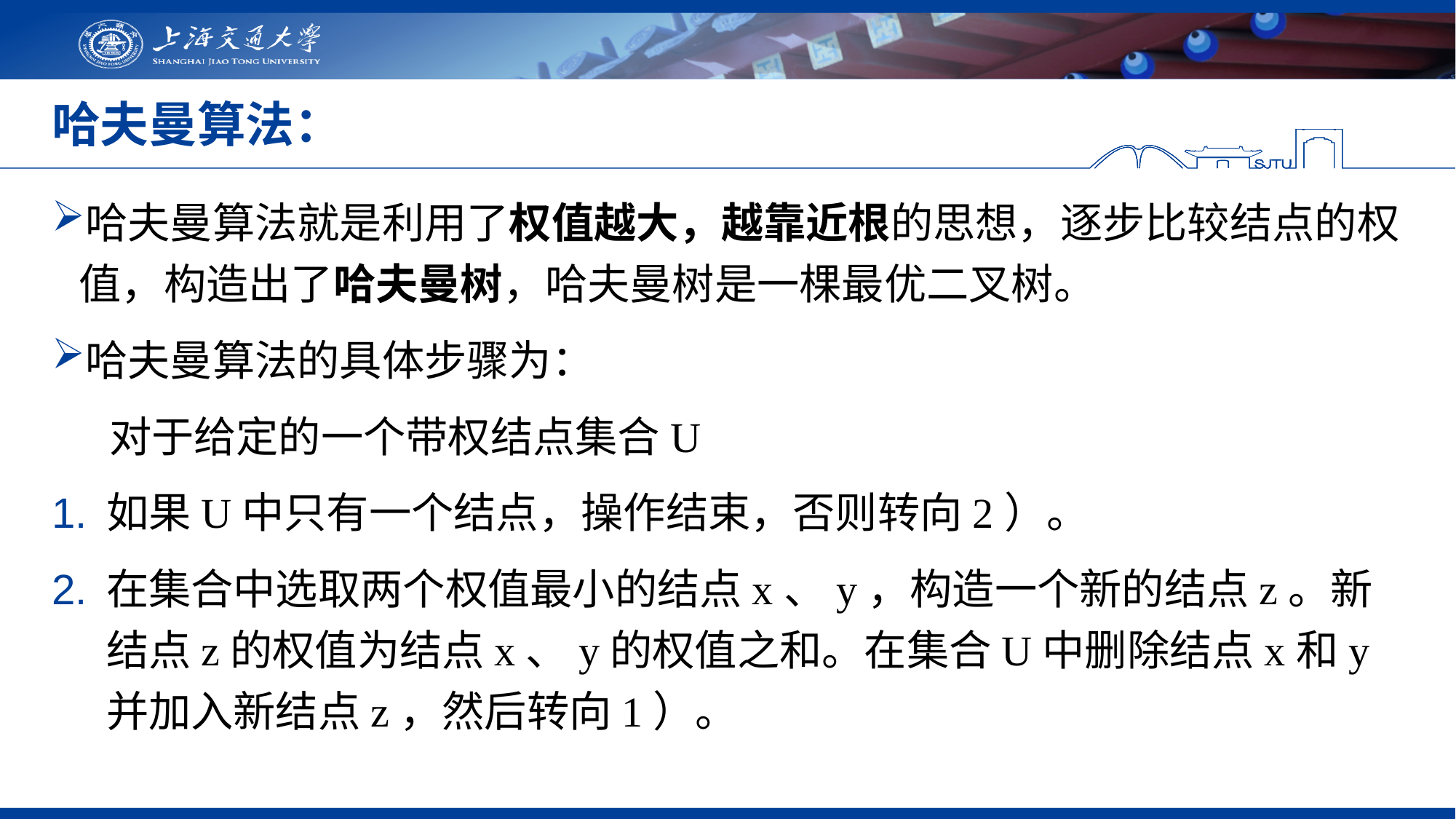

# 哈夫曼算法：
哈夫曼算法就是利用了权值越大，越靠近根的思想，逐步比较结点的权值，构造出了哈夫曼树，哈夫曼树是一棵最优二叉树。
哈夫曼算法的具体步骤为：
     对于给定的一个带权结点集合U
如果U中只有一个结点，操作结束，否则转向2）。
在集合中选取两个权值最小的结点x、y，构造一个新的结点z。新结点z的权值为结点x、y的权值之和。在集合U中删除结点x和y并加入新结点z，然后转向1）。